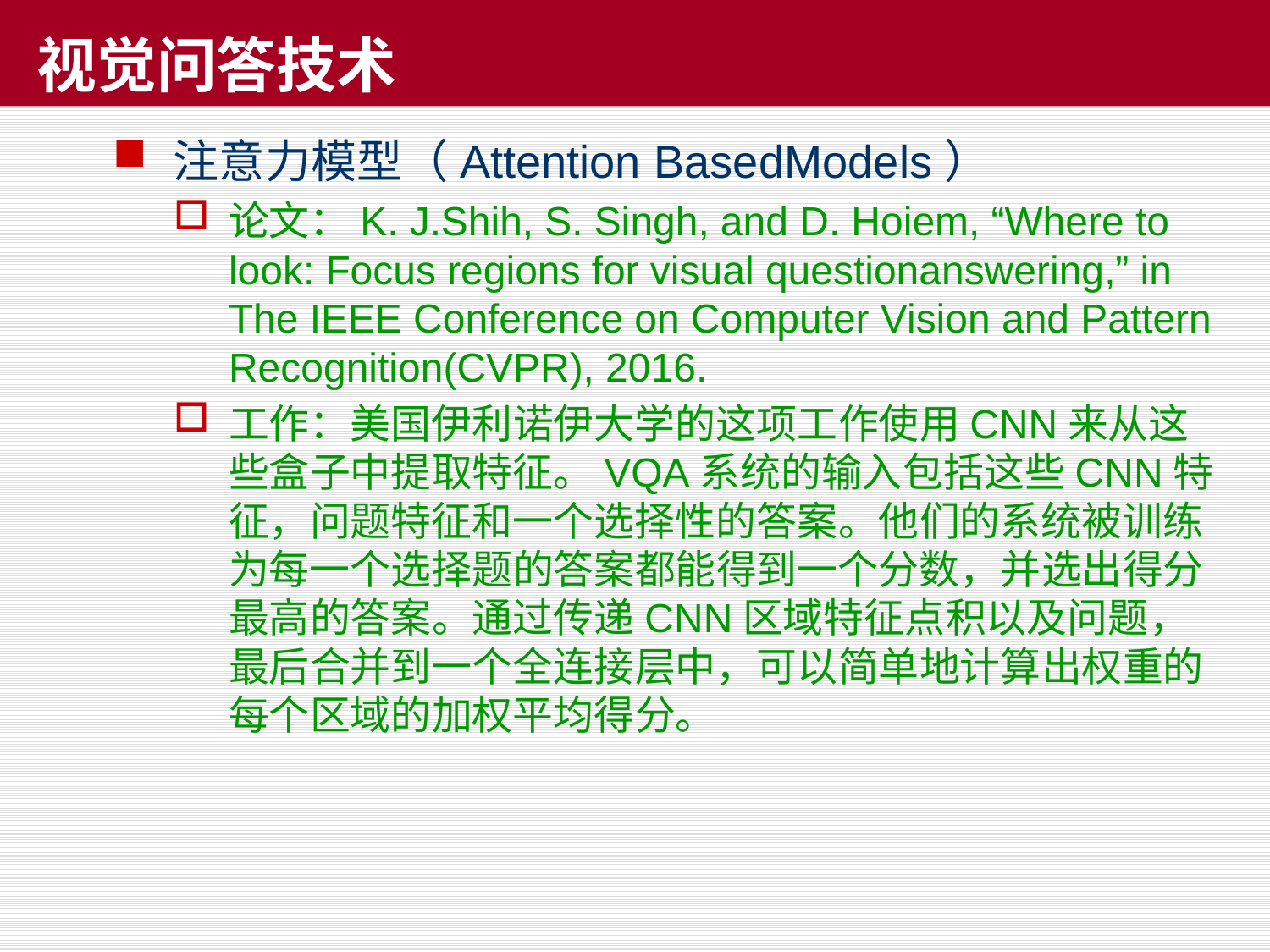

# 视觉问答技术
注意力模型（Attention BasedModels）
论文：K. J.Shih, S. Singh, and D. Hoiem, “Where to look: Focus regions for visual questionanswering,” in The IEEE Conference on Computer Vision and Pattern Recognition(CVPR), 2016.
工作：美国伊利诺伊大学的这项工作使用CNN来从这些盒子中提取特征。VQA系统的输入包括这些CNN特征，问题特征和一个选择性的答案。他们的系统被训练为每一个选择题的答案都能得到一个分数，并选出得分最高的答案。通过传递CNN区域特征点积以及问题，最后合并到一个全连接层中，可以简单地计算出权重的每个区域的加权平均得分。